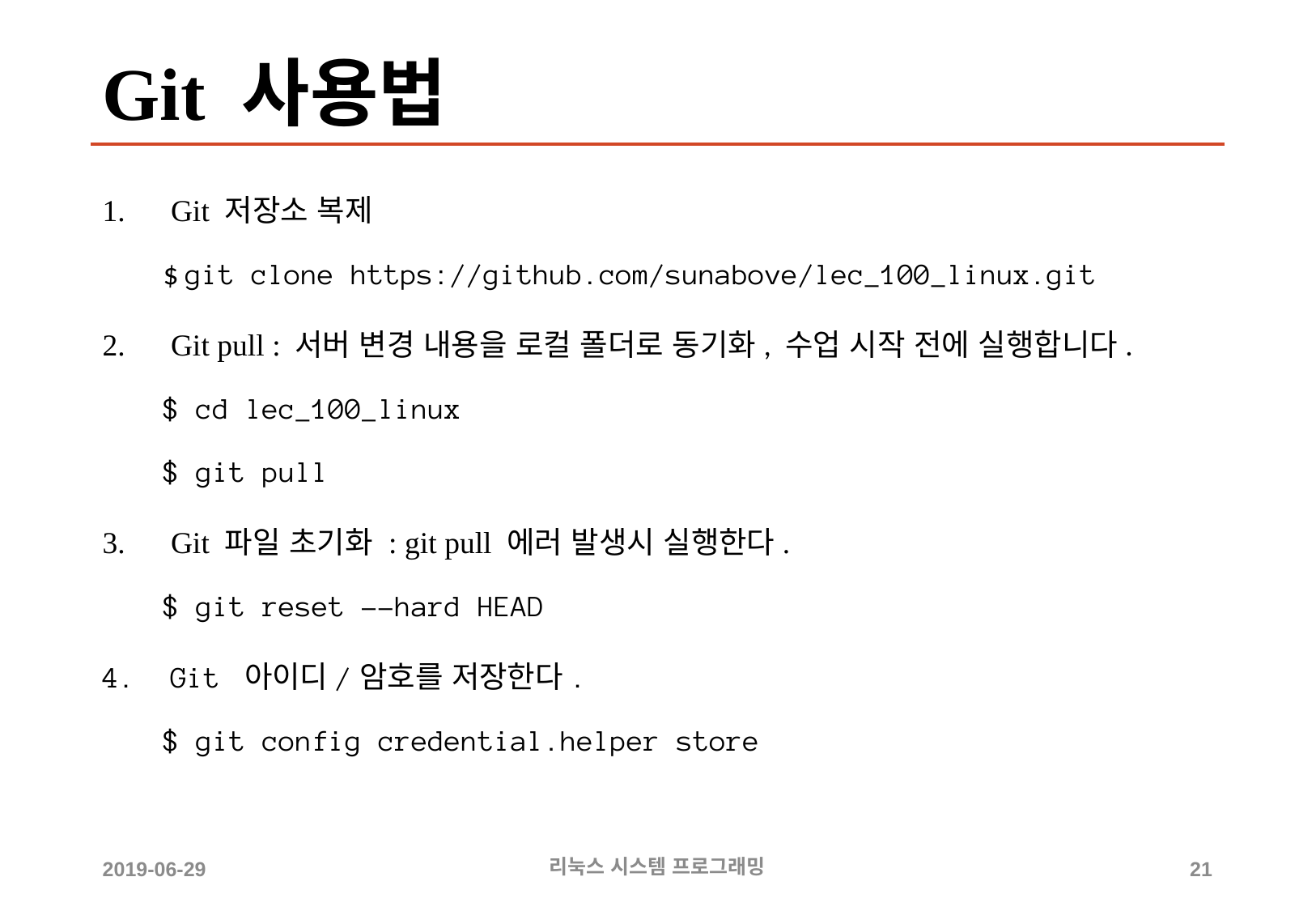

# Git 사용법
Git 저장소 복제
$ git clone https://github.com/sunabove/lec_100_linux.git
Git pull : 서버 변경 내용을 로컬 폴더로 동기화, 수업 시작 전에 실행합니다.
$ cd lec_100_linux
$ git pull
Git 파일 초기화 : git pull 에러 발생시 실행한다.
$ git reset --hard HEAD
Git 아이디/암호를 저장한다.
$ git config credential.helper store
2019-06-29
리눅스 시스템 프로그래밍
21